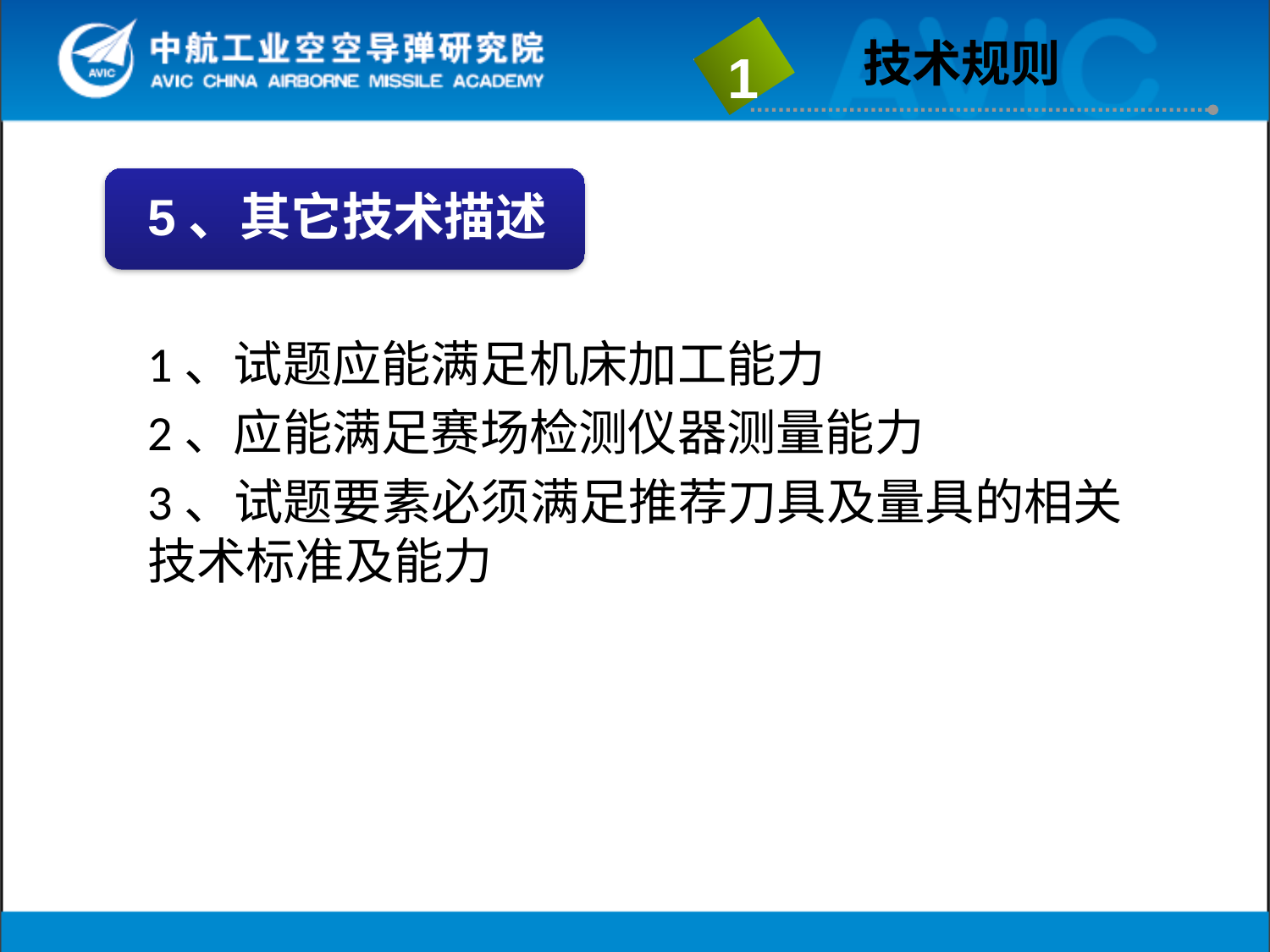

技术规则

1

5、其它技术描述
1、试题应能满足机床加工能力
2、应能满足赛场检测仪器测量能力
3、试题要素必须满足推荐刀具及量具的相关技术标准及能力